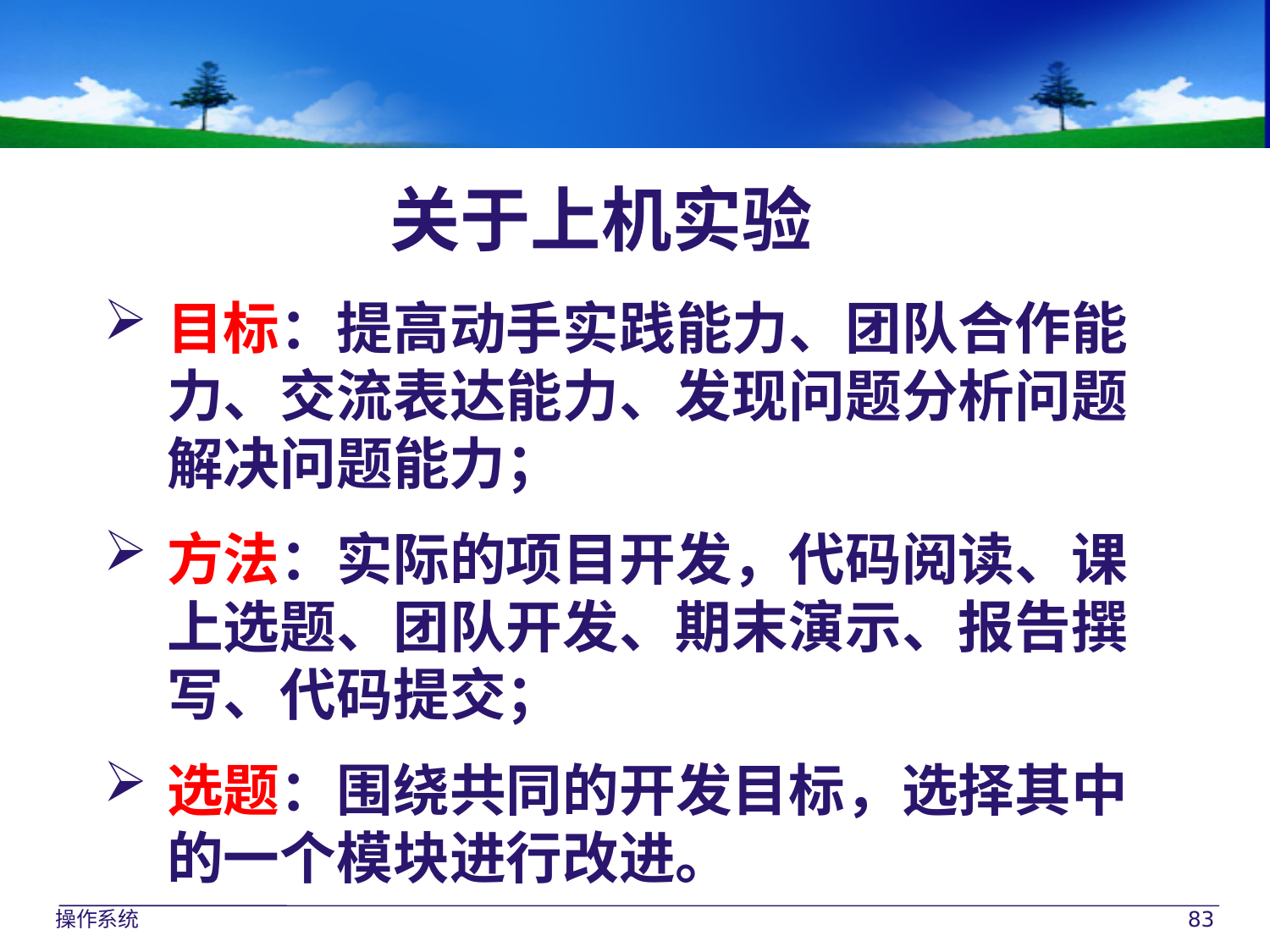

关于上机实验
目标：提高动手实践能力、团队合作能力、交流表达能力、发现问题分析问题解决问题能力；
方法：实际的项目开发，代码阅读、课上选题、团队开发、期末演示、报告撰写、代码提交；
选题：围绕共同的开发目标，选择其中的一个模块进行改进。
操作系统
83